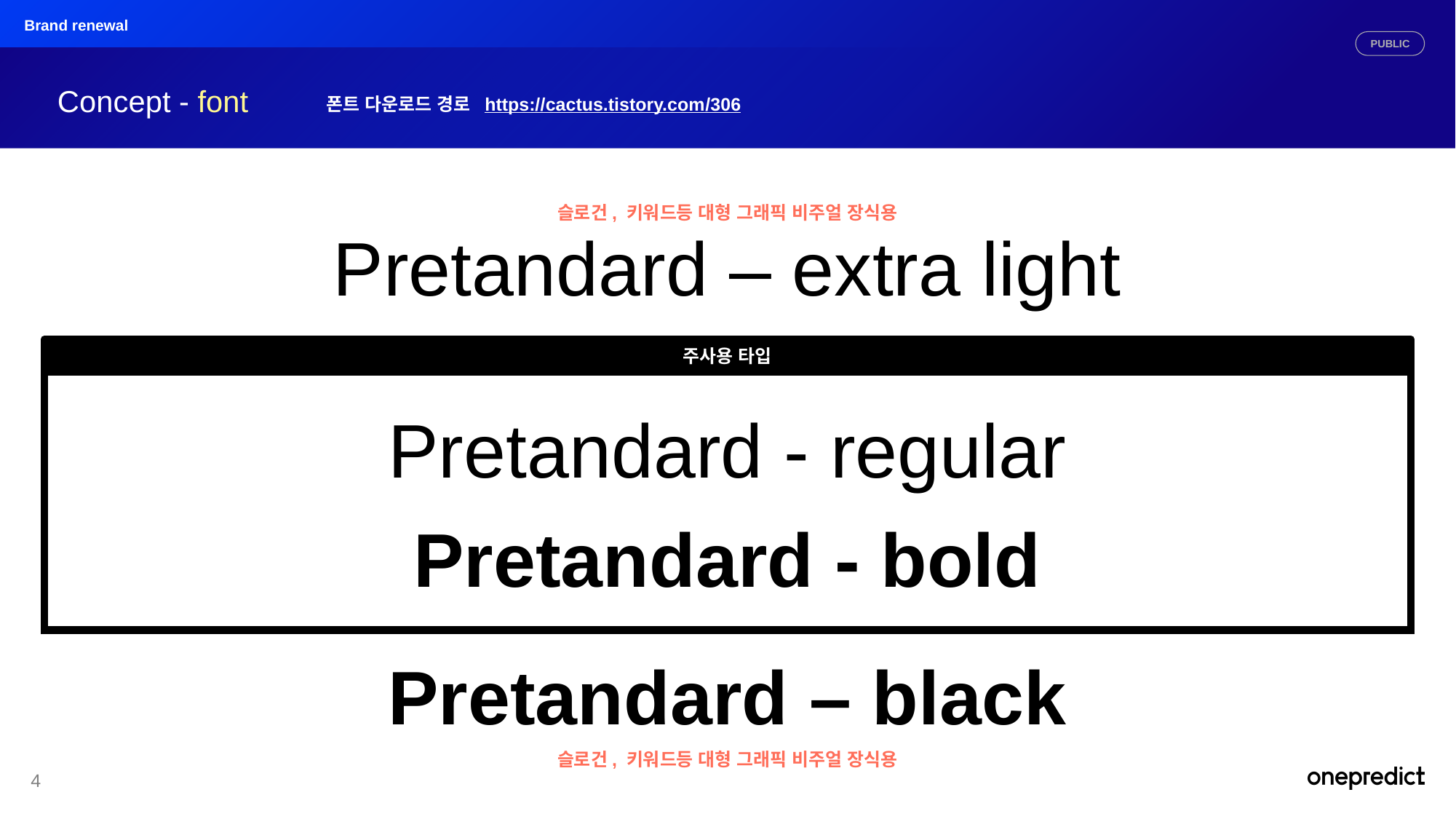

Brand renewal
Concept - font
https://cactus.tistory.com/306
폰트 다운로드 경로
슬로건, 키워드등 대형 그래픽 비주얼 장식용
Pretandard – extra light
주사용 타입

Pretandard - regular
Pretandard - bold
Pretandard – black
슬로건, 키워드등 대형 그래픽 비주얼 장식용